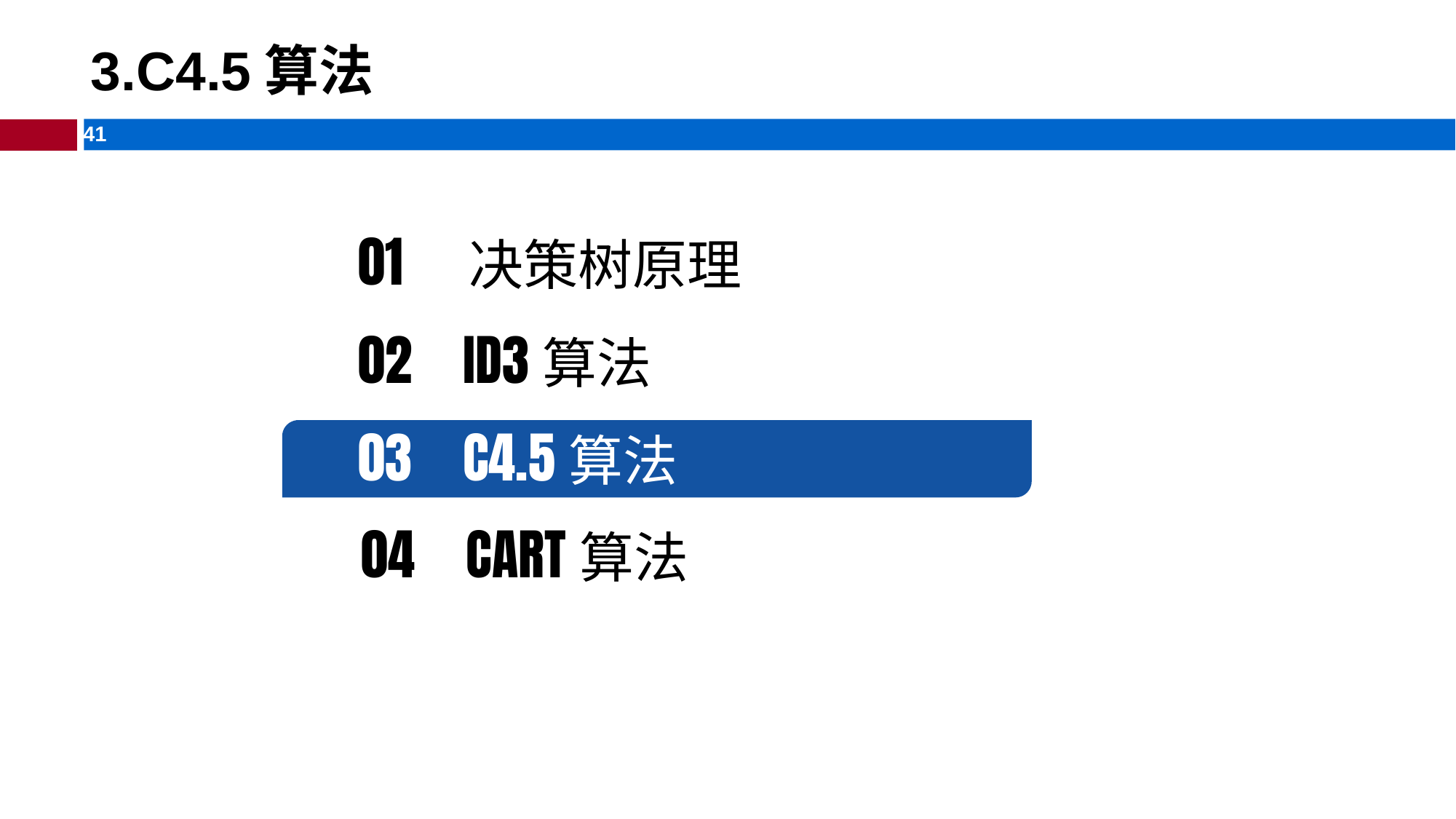

# 3.C4.5算法
01    决策树原理
02    ID3算法

03    C4.5算法
04    CART算法